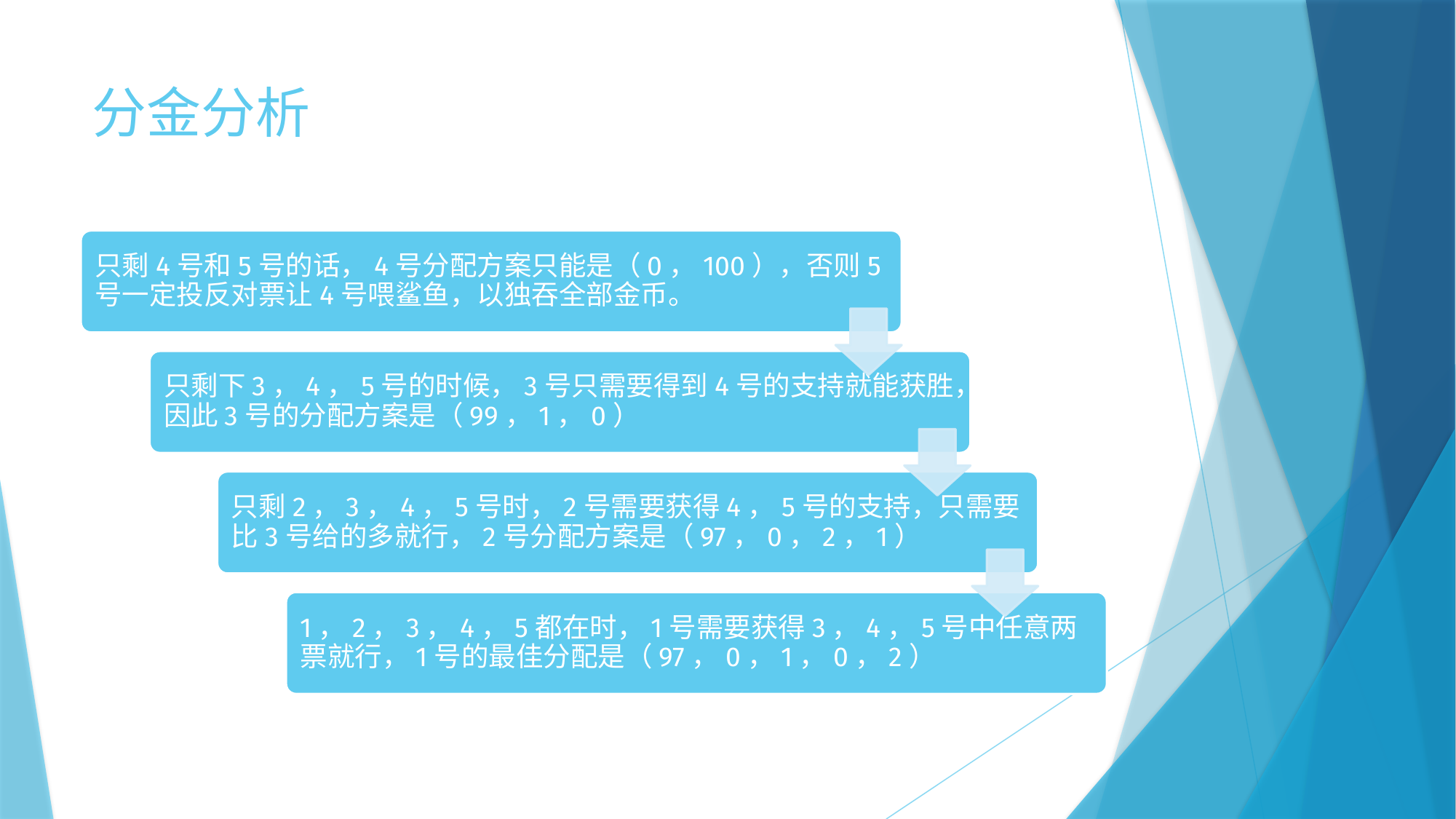

# 分金分析
只剩4号和5号的话，4号分配方案只能是（0，100），否则5号一定投反对票让4号喂鲨鱼，以独吞全部金币。
只剩下3，4，5号的时候，3号只需要得到4号的支持就能获胜，因此3号的分配方案是（99，1，0）
只剩2，3，4，5号时，2号需要获得4，5号的支持，只需要比3号给的多就行，2号分配方案是（97，0，2，1）
1，2，3，4，5都在时，1号需要获得3，4，5号中任意两票就行，1号的最佳分配是（97，0，1，0，2）